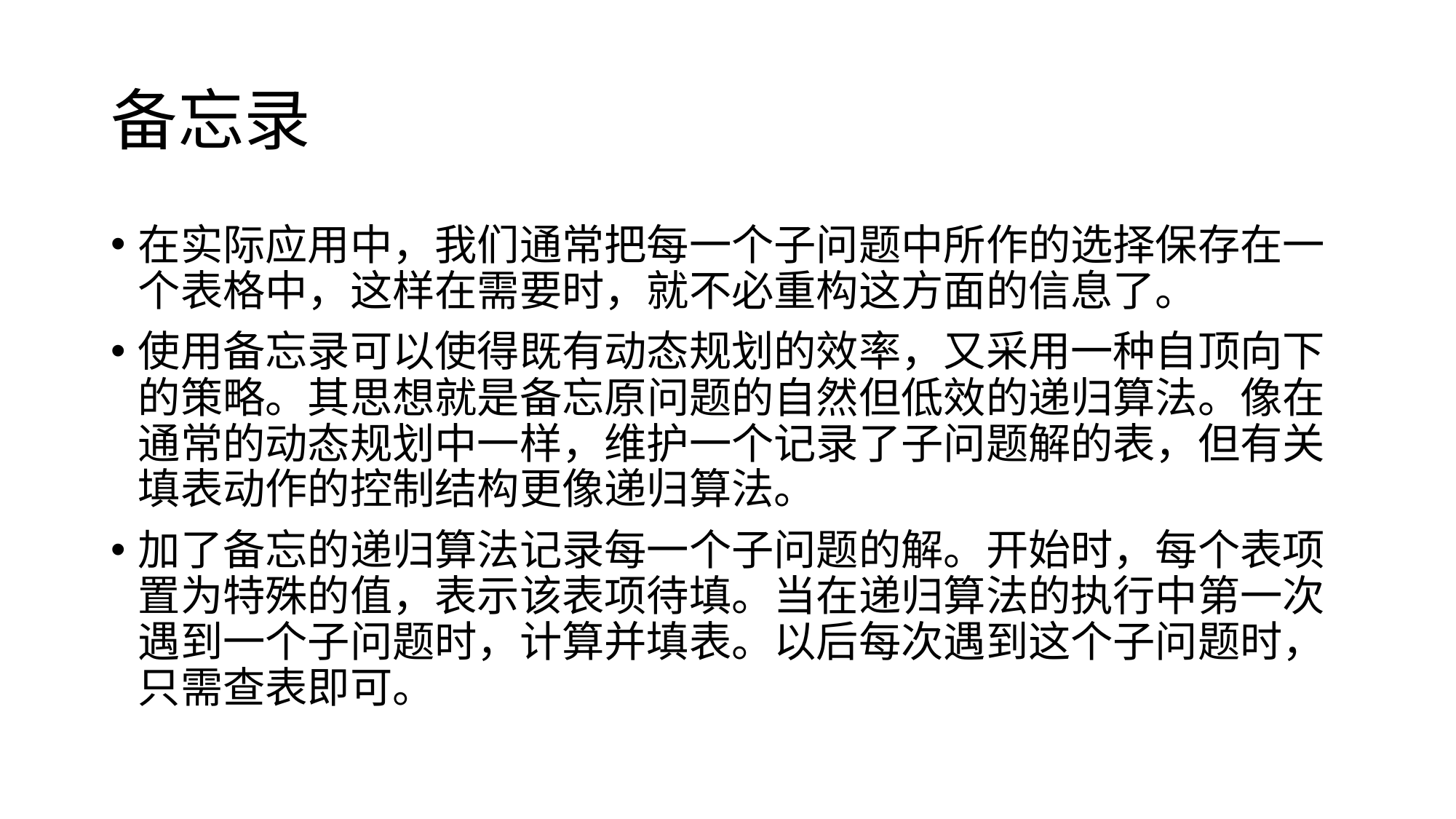

# 备忘录
在实际应用中，我们通常把每一个子问题中所作的选择保存在一个表格中，这样在需要时，就不必重构这方面的信息了。
使用备忘录可以使得既有动态规划的效率，又采用一种自顶向下的策略。其思想就是备忘原问题的自然但低效的递归算法。像在通常的动态规划中一样，维护一个记录了子问题解的表，但有关填表动作的控制结构更像递归算法。
加了备忘的递归算法记录每一个子问题的解。开始时，每个表项置为特殊的值，表示该表项待填。当在递归算法的执行中第一次遇到一个子问题时，计算并填表。以后每次遇到这个子问题时，只需查表即可。